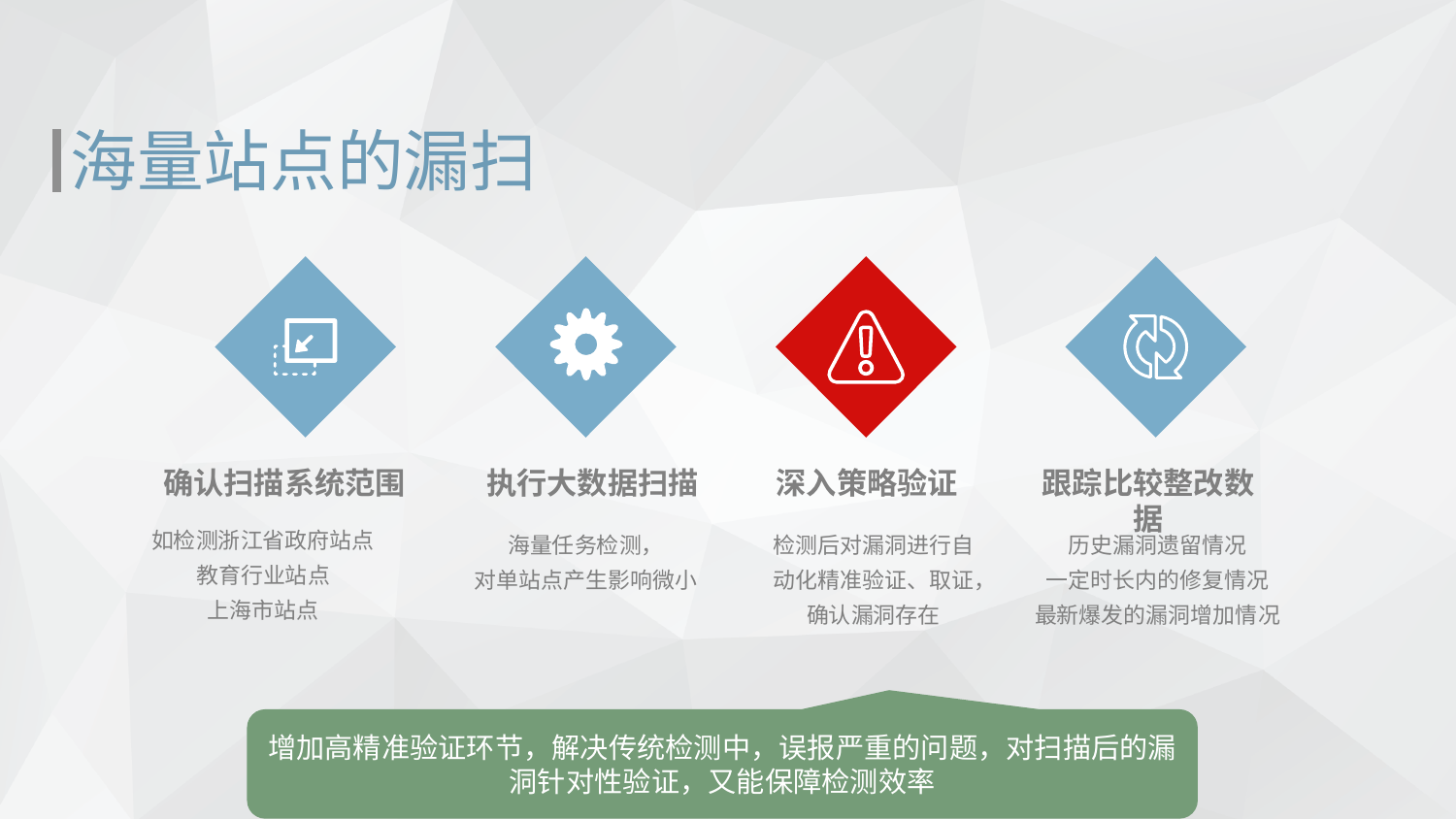

海量站点的漏扫

确认扫描系统范围
执行大数据扫描
深入策略验证
跟踪比较整改数据
如检测浙江省政府站点
教育行业站点
上海市站点
历史漏洞遗留情况
一定时长内的修复情况
最新爆发的漏洞增加情况
海量任务检测，
对单站点产生影响微小
检测后对漏洞进行自动化精准验证、取证，确认漏洞存在
增加高精准验证环节，解决传统检测中，误报严重的问题，对扫描后的漏洞针对性验证，又能保障检测效率